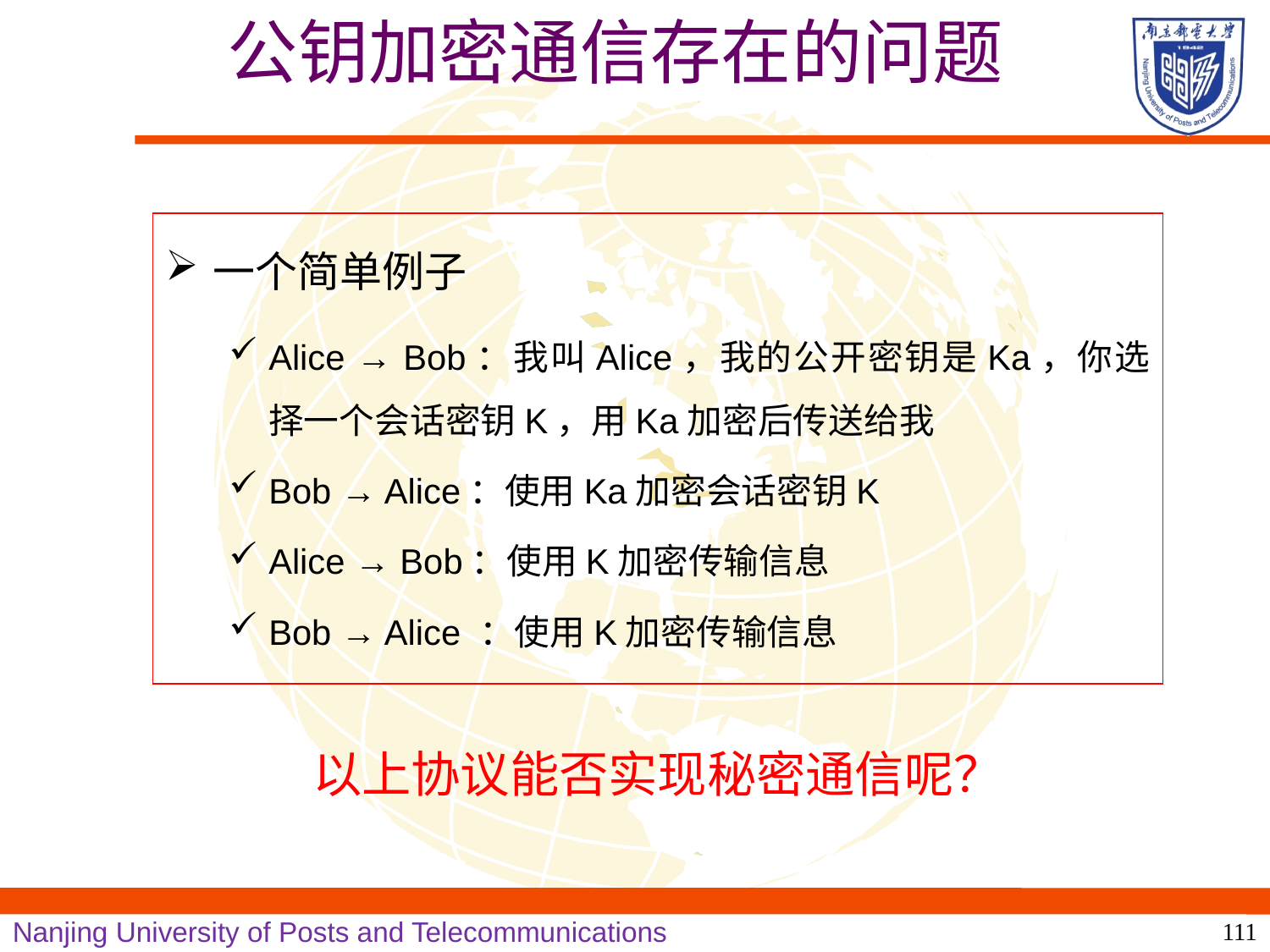

公钥加密通信存在的问题
一个简单例子
Alice → Bob：我叫Alice，我的公开密钥是Ka，你选择一个会话密钥K，用Ka加密后传送给我
Bob → Alice：使用Ka加密会话密钥K
Alice → Bob：使用K加密传输信息
Bob → Alice ：使用K加密传输信息

以上协议能否实现秘密通信呢？
111